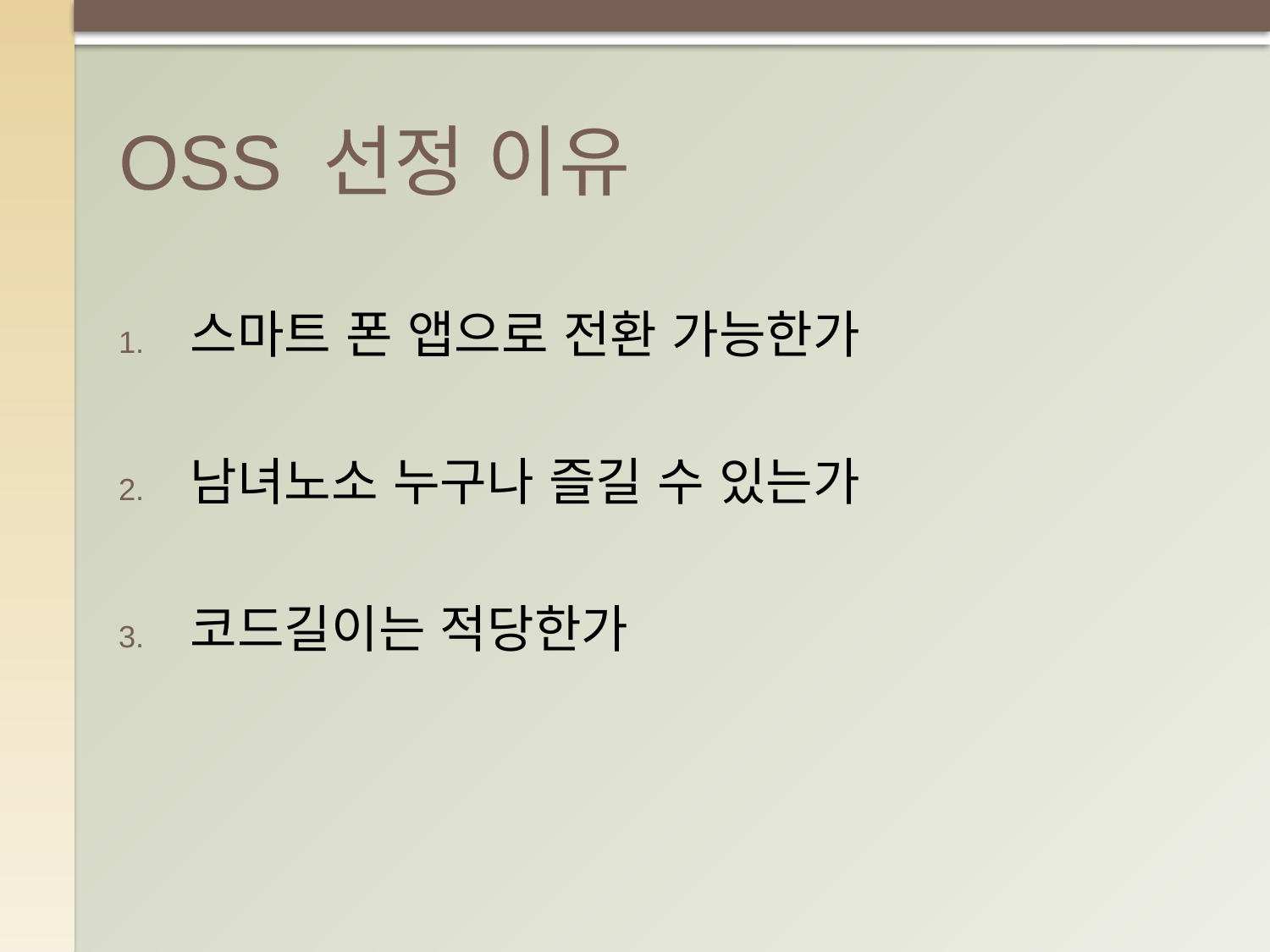

# OSS 선정 이유

스마트 폰 앱으로 전환 가능한가

남녀노소 누구나 즐길 수 있는가

코드길이는 적당한가